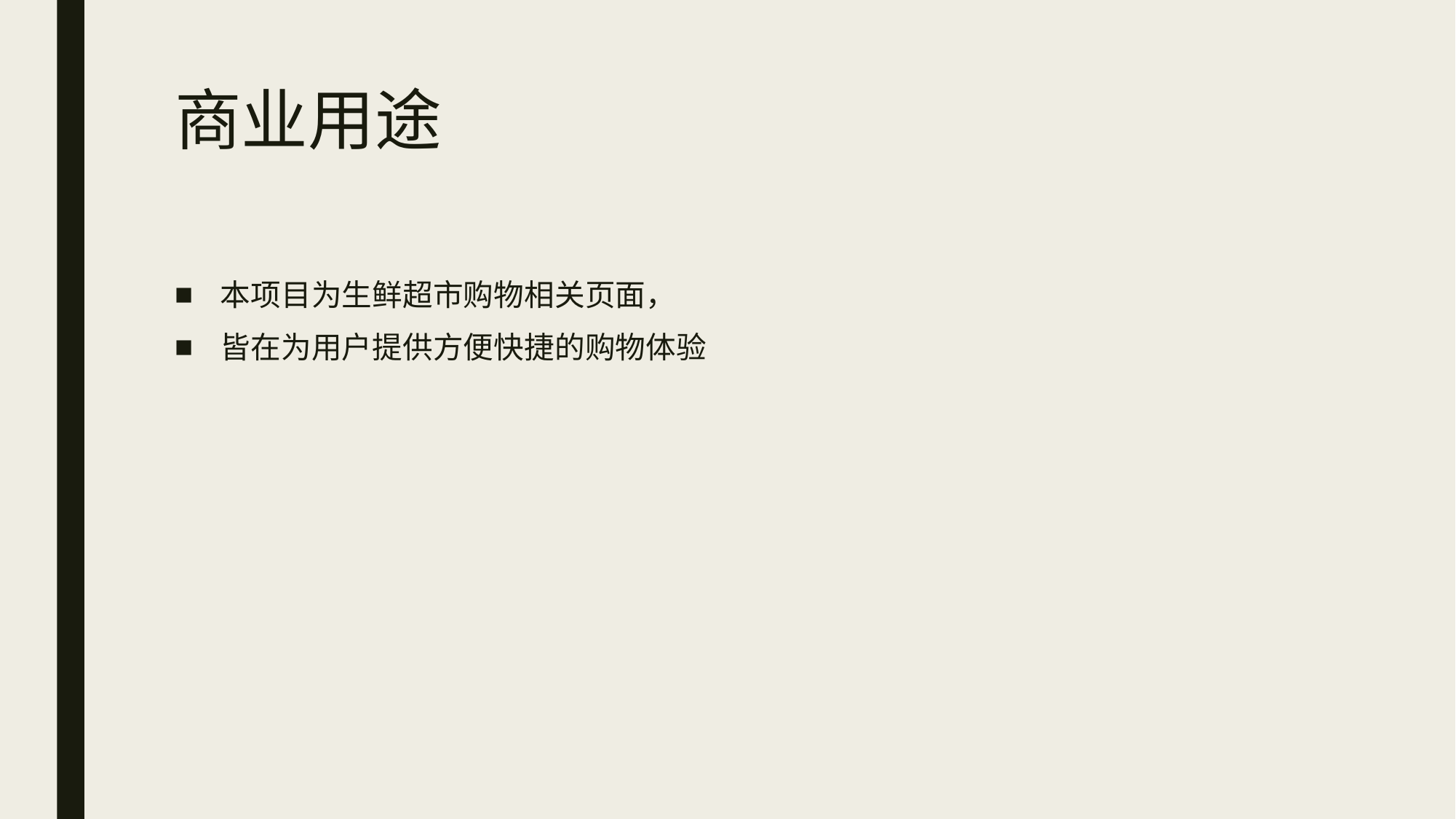

# 商业用途
本项目为生鲜超市购物相关页面，
皆在为用户提供方便快捷的购物体验